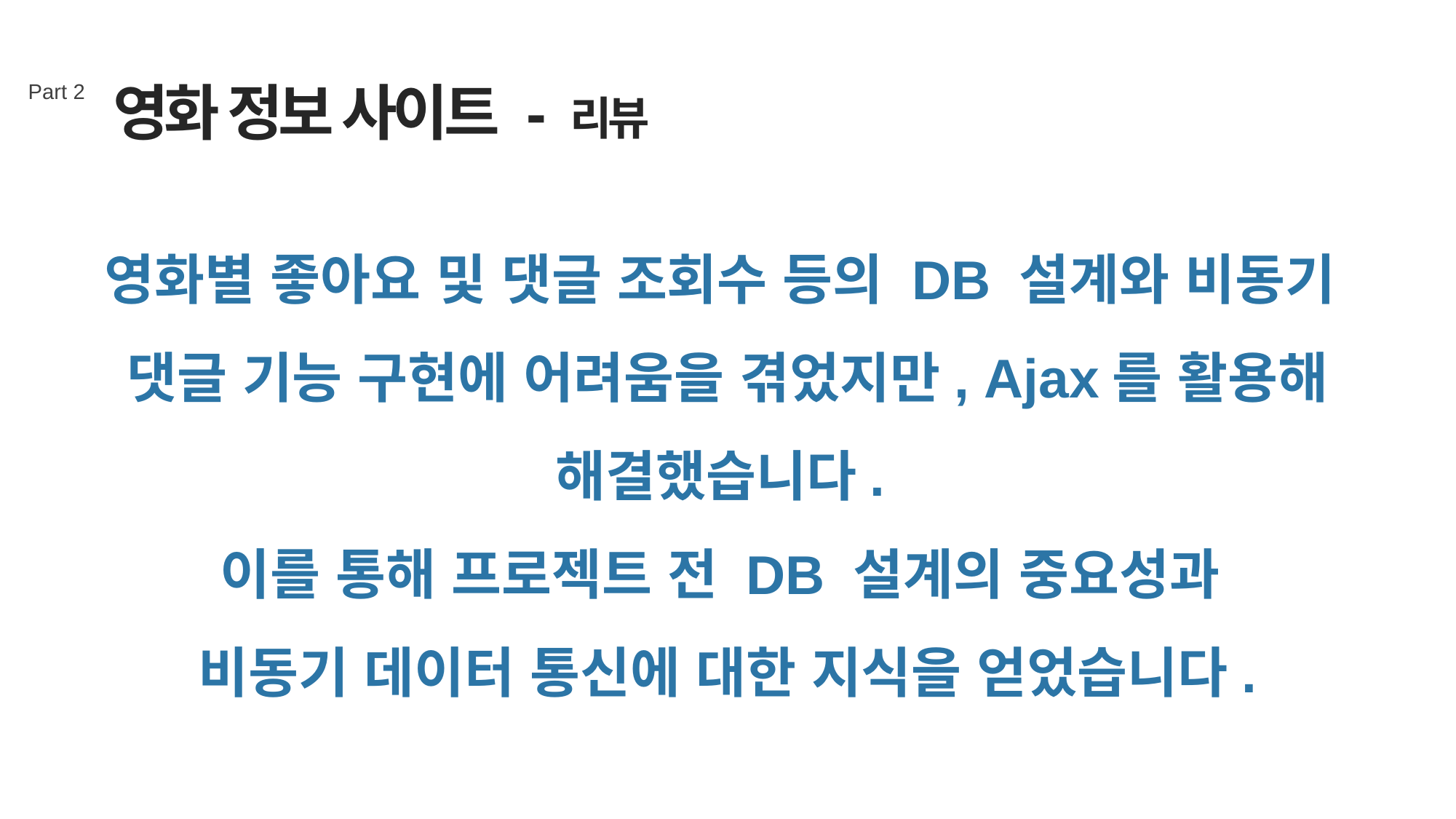

영화 정보 사이트 - 리뷰
Part 2
영화별 좋아요 및 댓글 조회수 등의 DB 설계와 비동기
댓글 기능 구현에 어려움을 겪었지만, Ajax를 활용해 해결했습니다.
이를 통해 프로젝트 전 DB 설계의 중요성과
비동기 데이터 통신에 대한 지식을 얻었습니다.